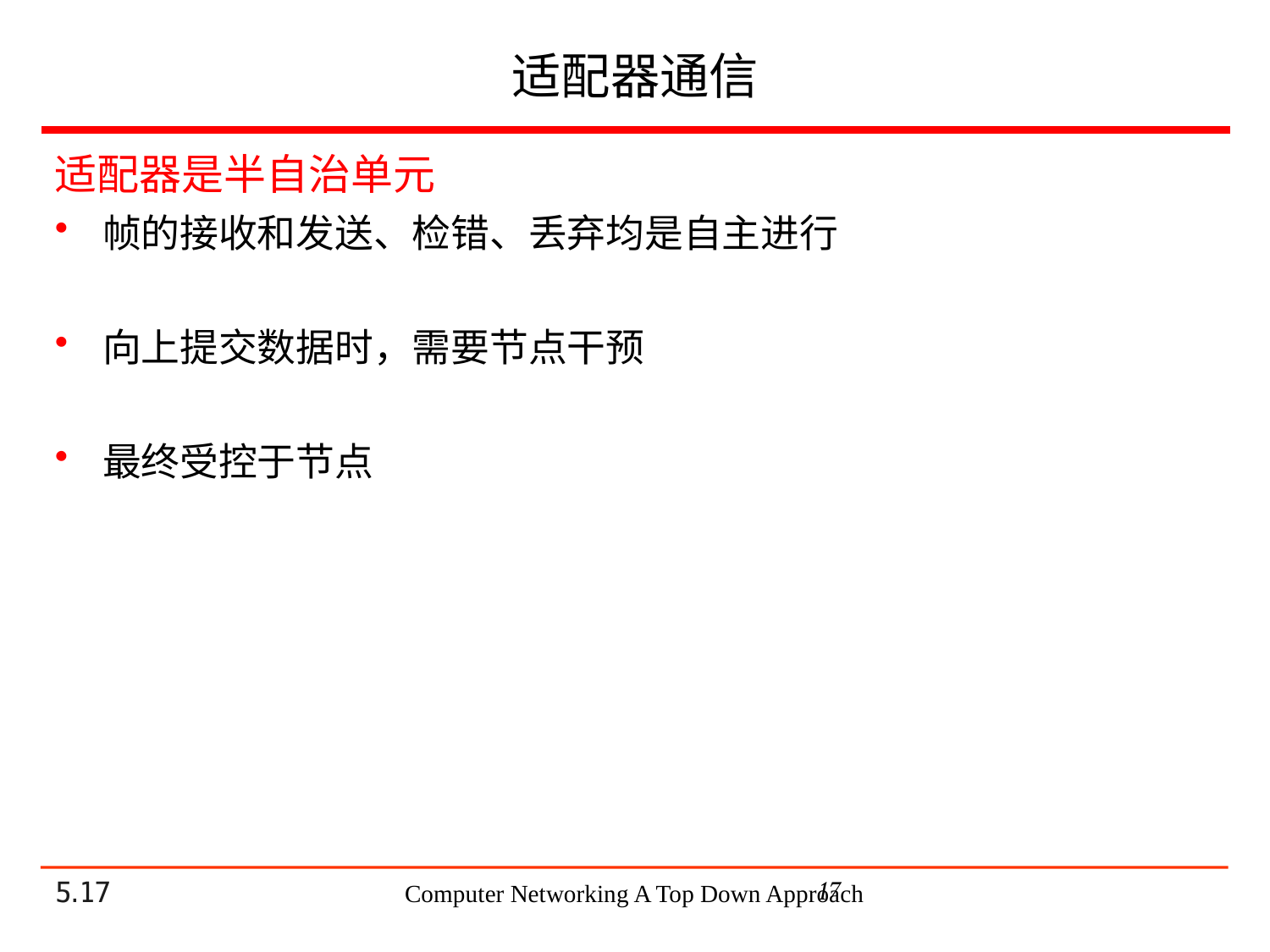

# 适配器通信
适配器是半自治单元
帧的接收和发送、检错、丢弃均是自主进行

向上提交数据时，需要节点干预

最终受控于节点
17